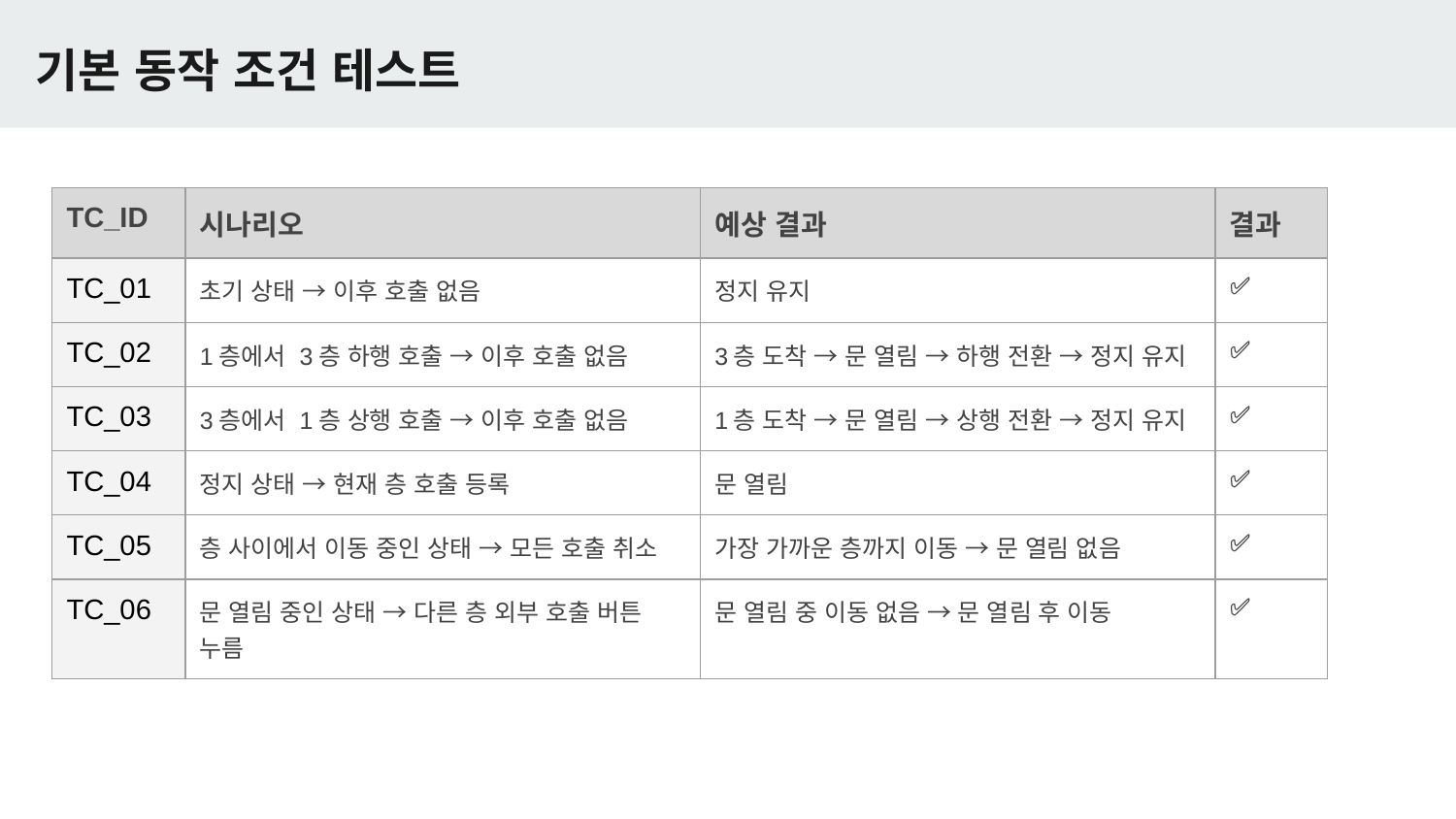

# 기본 동작 조건 테스트
| TC\_ID | 시나리오 | 예상 결과 | 결과 |
| --- | --- | --- | --- |
| TC\_01 | 초기 상태 → 이후 호출 없음 | 정지 유지 | ✅ |
| TC\_02 | 1층에서 3층 하행 호출 → 이후 호출 없음 | 3층 도착 → 문 열림 → 하행 전환 → 정지 유지 | ✅ |
| TC\_03 | 3층에서 1층 상행 호출 → 이후 호출 없음 | 1층 도착 → 문 열림 → 상행 전환 → 정지 유지 | ✅ |
| TC\_04 | 정지 상태 → 현재 층 호출 등록 | 문 열림 | ✅ |
| TC\_05 | 층 사이에서 이동 중인 상태 → 모든 호출 취소 | 가장 가까운 층까지 이동 → 문 열림 없음 | ✅ |
| TC\_06 | 문 열림 중인 상태 → 다른 층 외부 호출 버튼 누름 | 문 열림 중 이동 없음 → 문 열림 후 이동 | ✅ |